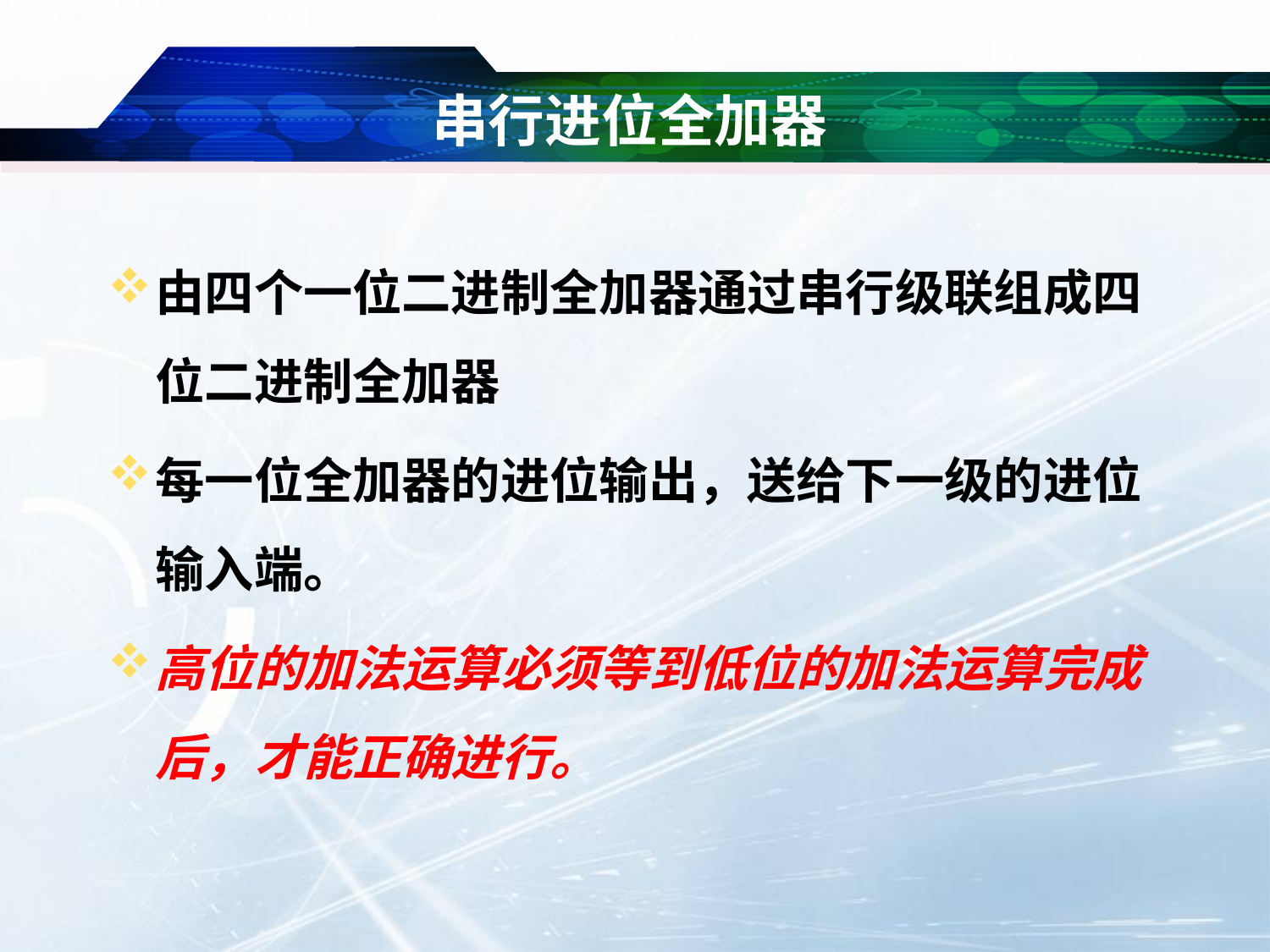

# 串行进位全加器
由四个一位二进制全加器通过串行级联组成四位二进制全加器
每一位全加器的进位输出，送给下一级的进位输入端。
高位的加法运算必须等到低位的加法运算完成后，才能正确进行。